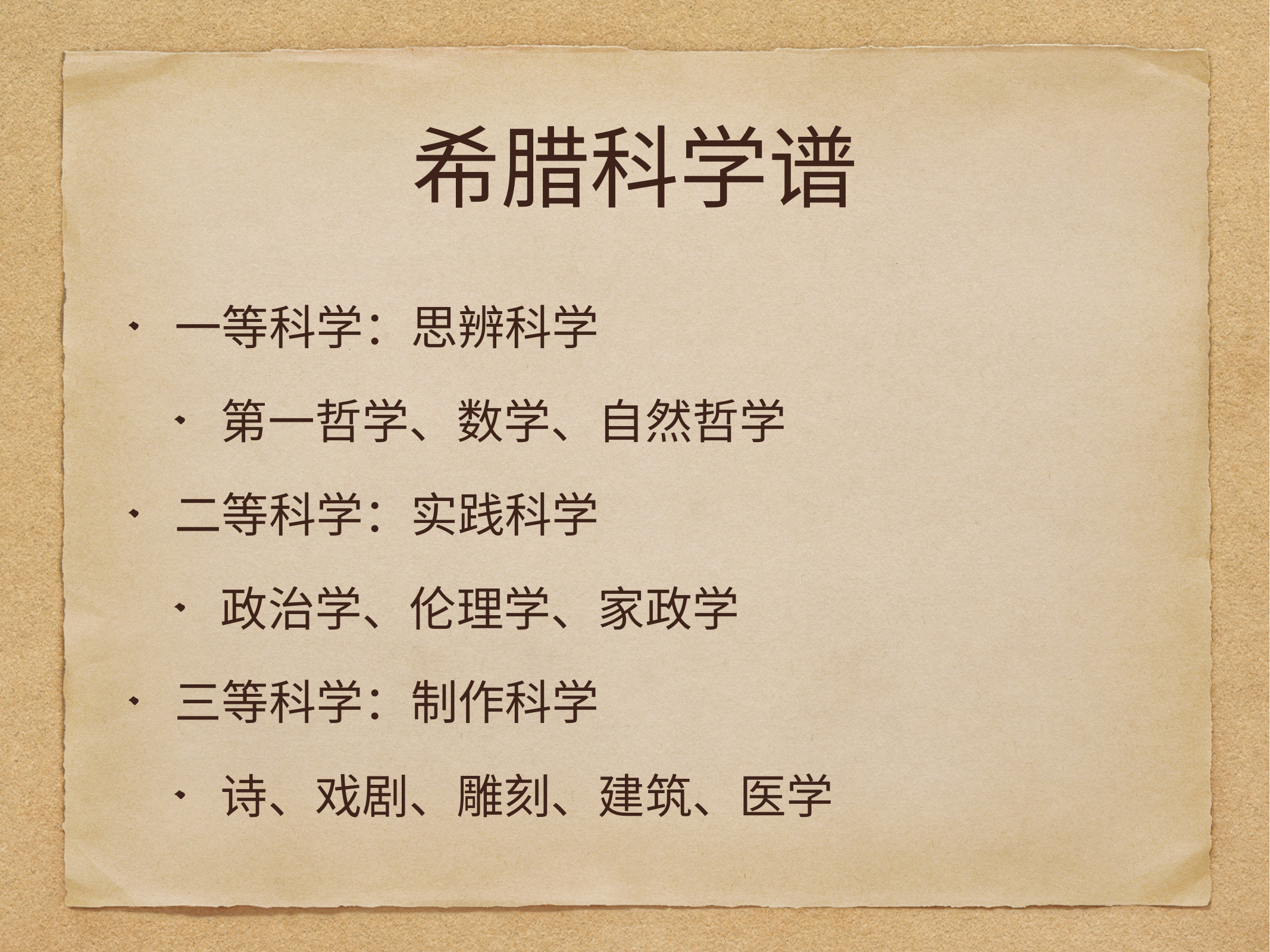

# 希腊科学谱
一等科学：思辨科学
第一哲学、数学、自然哲学
二等科学：实践科学
政治学、伦理学、家政学
三等科学：制作科学
诗、戏剧、雕刻、建筑、医学